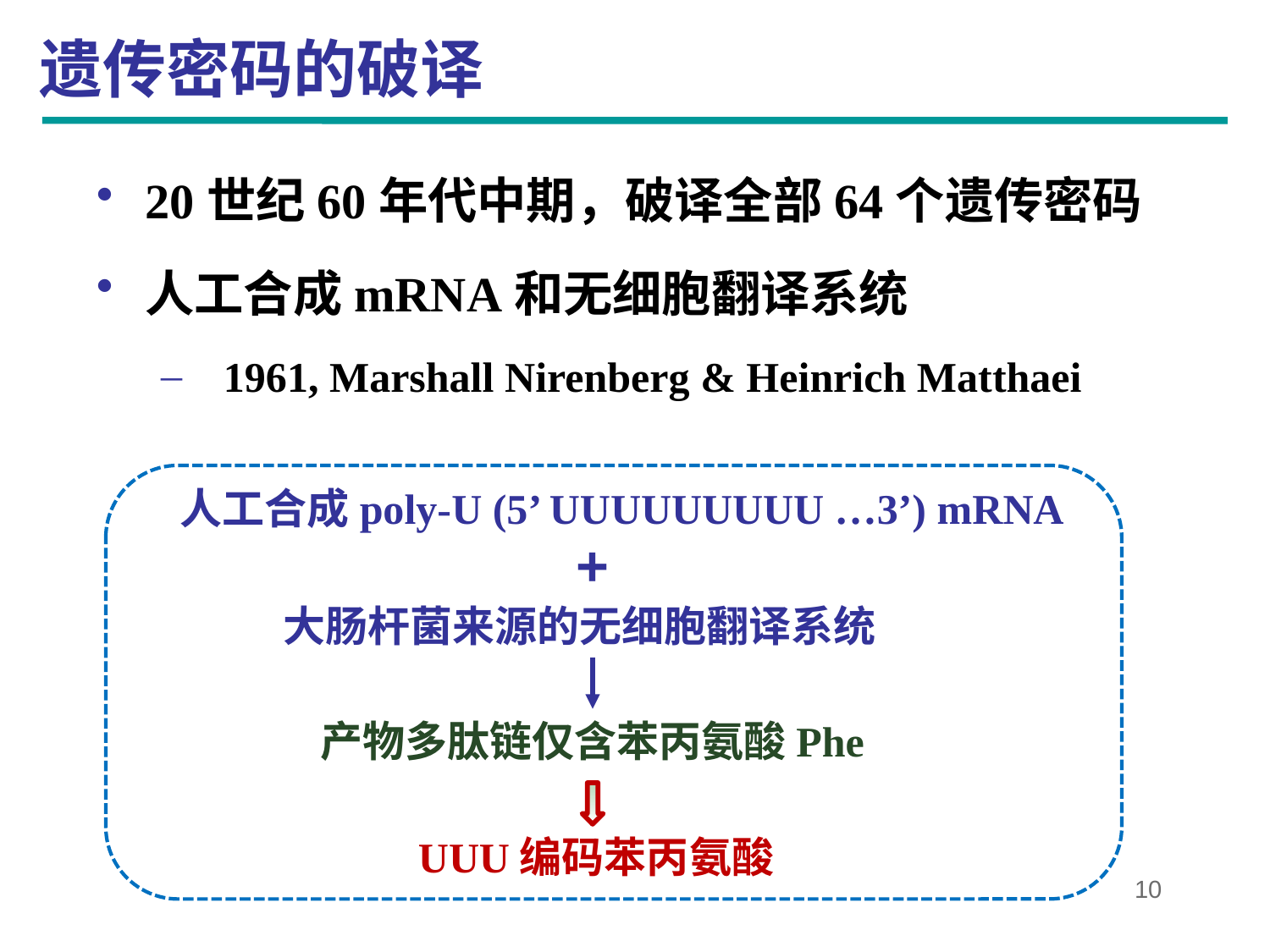

# 遗传密码的破译
20世纪60年代中期，破译全部64个遗传密码
人工合成mRNA和无细胞翻译系统
1961, Marshall Nirenberg & Heinrich Matthaei

人工合成poly-U (5’ UUUUUUUUU …3’) mRNA
+
大肠杆菌来源的无细胞翻译系统
产物多肽链仅含苯丙氨酸Phe

UUU编码苯丙氨酸
10